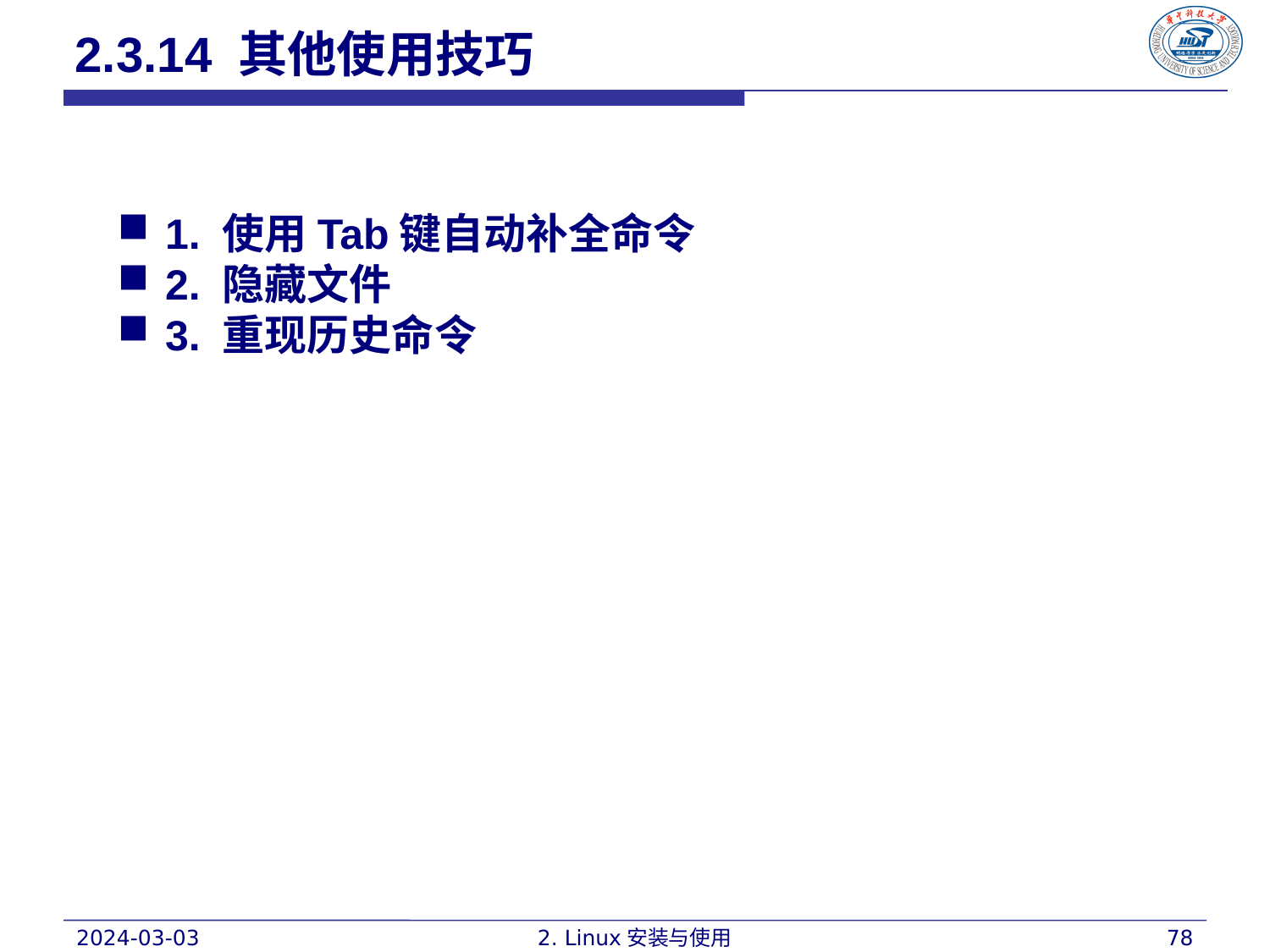

2.3.14 其他使用技巧
1. 使用Tab键自动补全命令
2. 隐藏文件
3. 重现历史命令
2024-03-03
2. Linux安装与使用
78